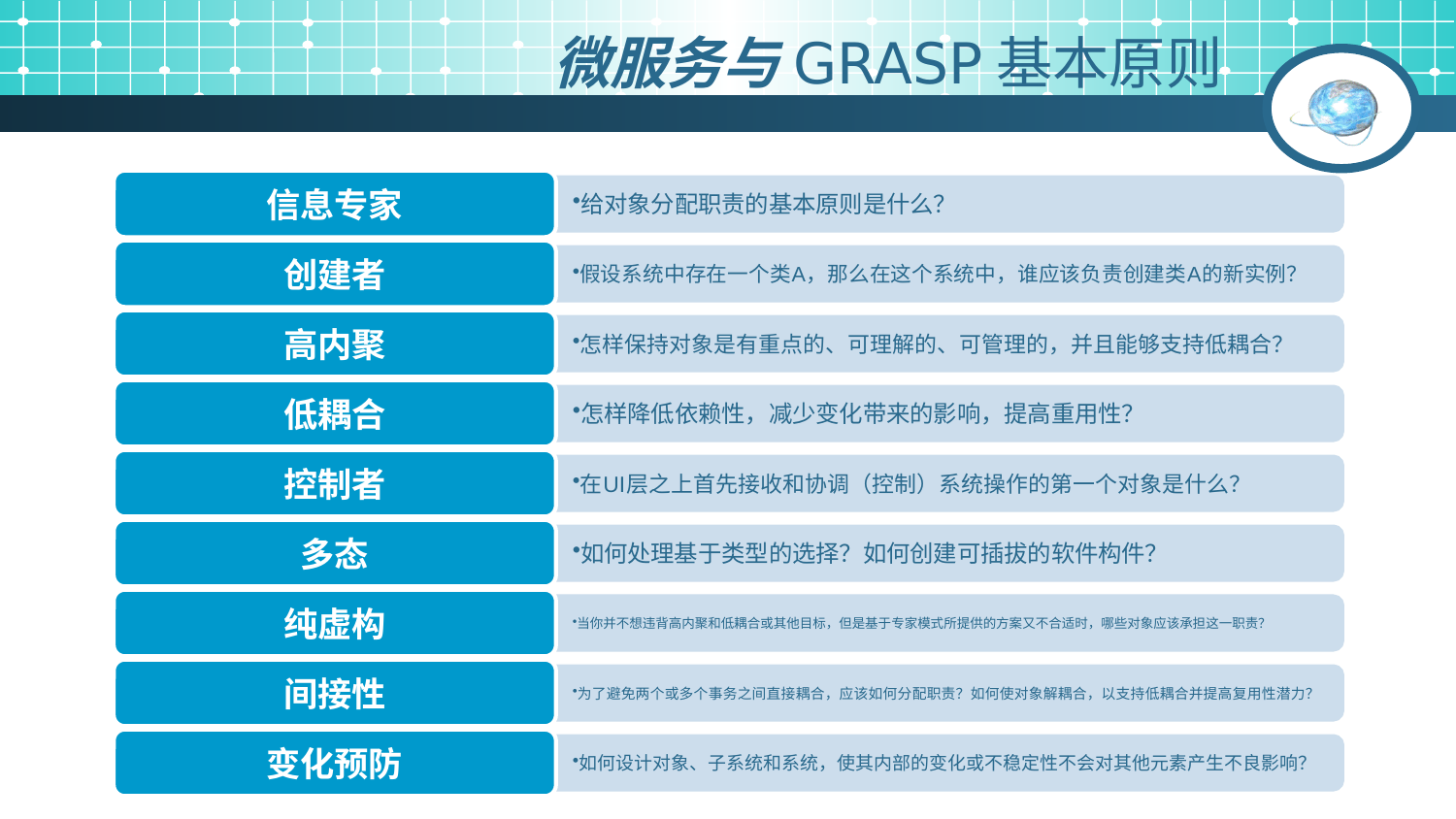

# 微服务与GRASP基本原则
信息专家
创建者
高内聚
低耦合
控制者
多态
纯虚构
间接性
变化预防
假设系统中存在一个类A，那么在这个系统中，谁应该负责创建类A的新实例？
给对象分配职责的基本原则是什么？
怎样降低依赖性，减少变化带来的影响，提高重用性？
在UI层之上首先接收和协调（控制）系统操作的第一个对象是什么？
怎样保持对象是有重点的、可理解的、可管理的，并且能够支持低耦合？
如何处理基于类型的选择？如何创建可插拔的软件构件？
当你并不想违背高内聚和低耦合或其他目标，但是基于专家模式所提供的方案又不合适时，哪些对象应该承担这一职责？
为了避免两个或多个事务之间直接耦合，应该如何分配职责？如何使对象解耦合，以支持低耦合并提高复用性潜力？
如何设计对象、子系统和系统，使其内部的变化或不稳定性不会对其他元素产生不良影响？